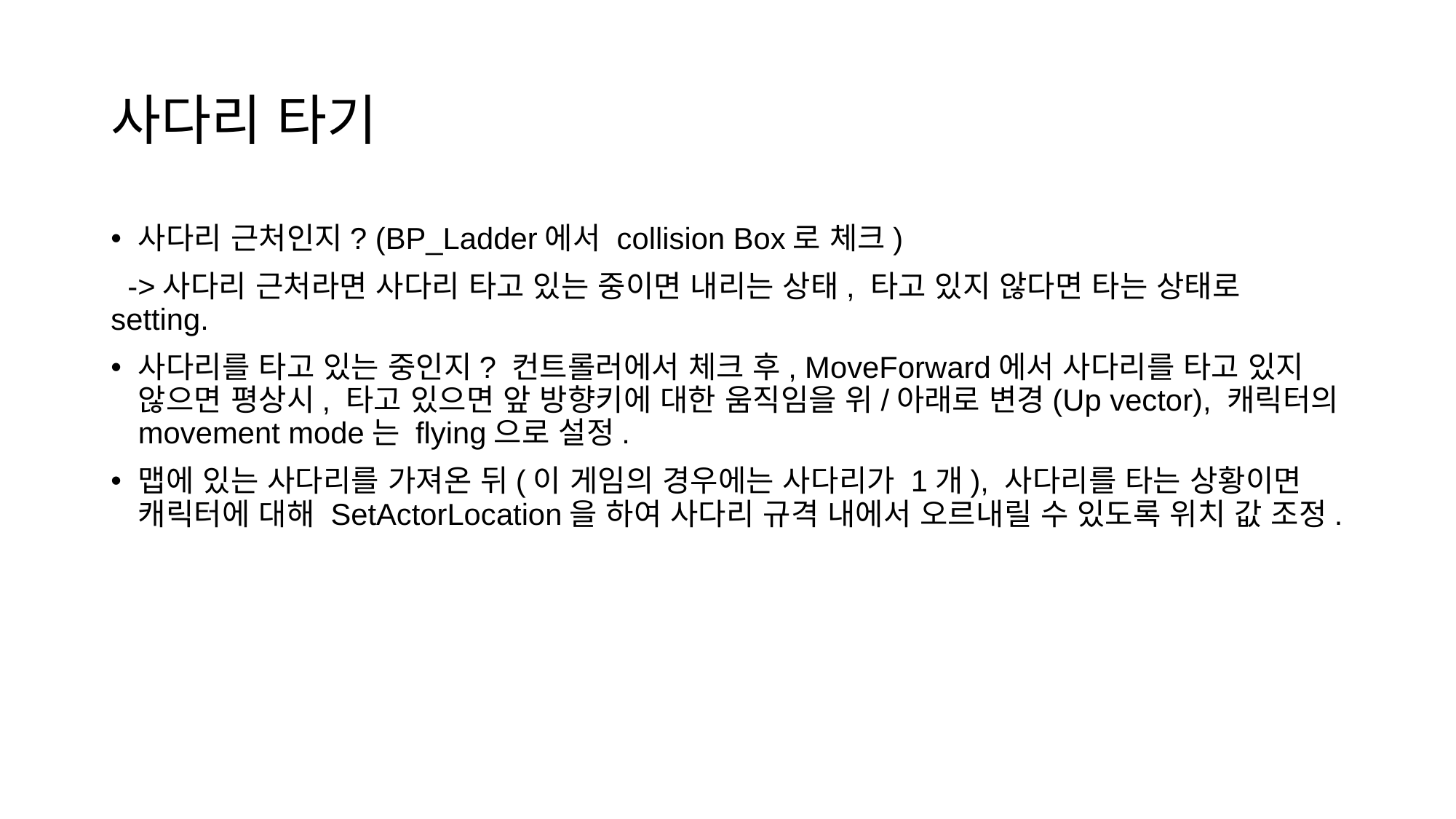

# 사다리 타기
사다리 근처인지? (BP_Ladder에서 collision Box로 체크)
  ->사다리 근처라면 사다리 타고 있는 중이면 내리는 상태, 타고 있지 않다면 타는 상태로 setting.
사다리를 타고 있는 중인지? 컨트롤러에서 체크 후, MoveForward에서 사다리를 타고 있지 않으면 평상시, 타고 있으면 앞 방향키에 대한 움직임을 위/아래로 변경(Up vector), 캐릭터의 movement mode는 flying으로 설정.
맵에 있는 사다리를 가져온 뒤(이 게임의 경우에는 사다리가 1개), 사다리를 타는 상황이면 캐릭터에 대해 SetActorLocation을 하여 사다리 규격 내에서 오르내릴 수 있도록 위치 값 조정.